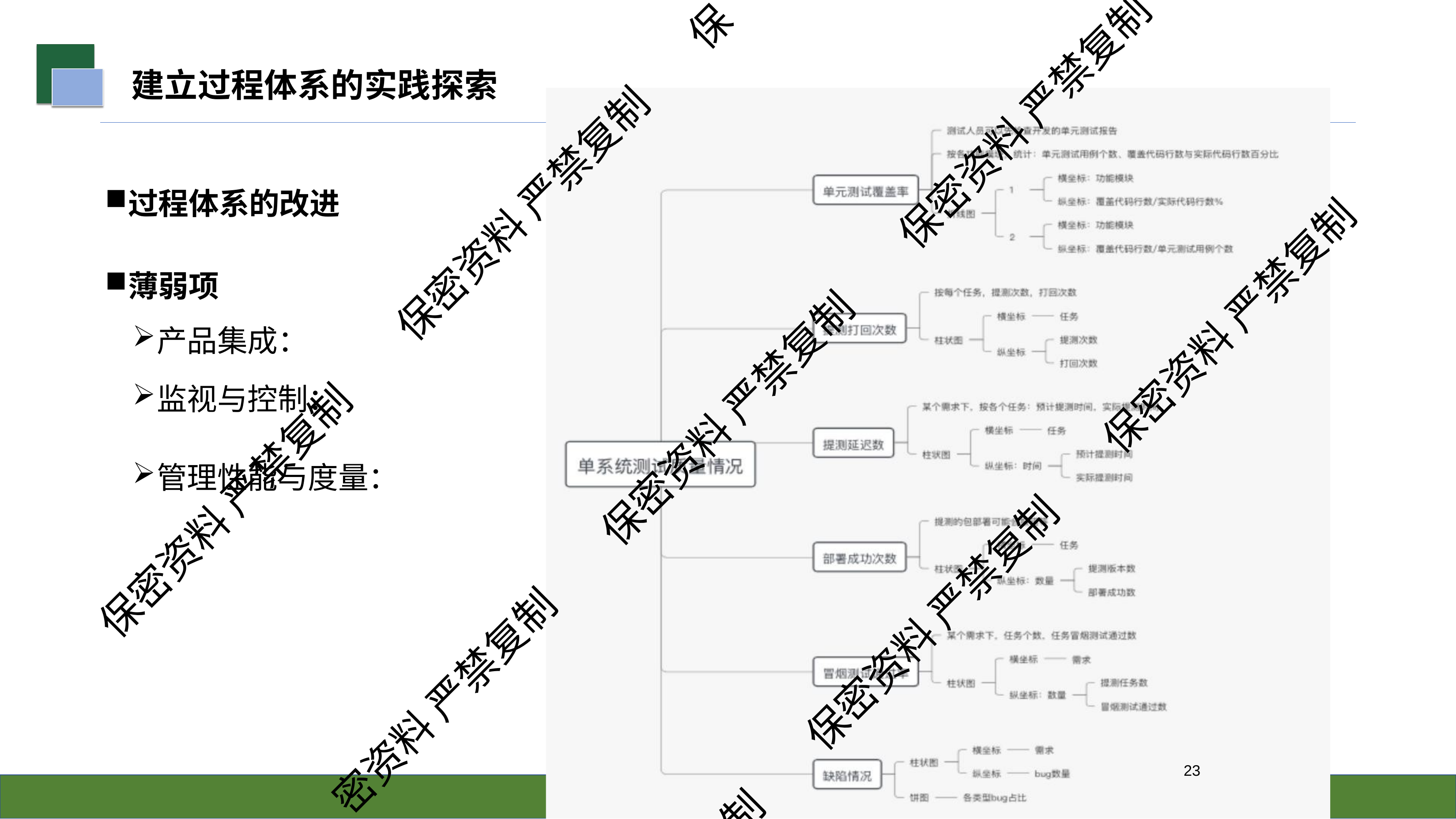

保
# 建立过程体系的实践探索

保密资料 严禁复制
过程体系的改进

薄弱项
产品集成：
监视与控制：

管理性能与度量：
保密资料 严禁复制
保密资料 严禁复制
保密资料 严禁复制
保密资料 严禁复制
保密资料 严禁复制
密资料 严禁复制
23
制